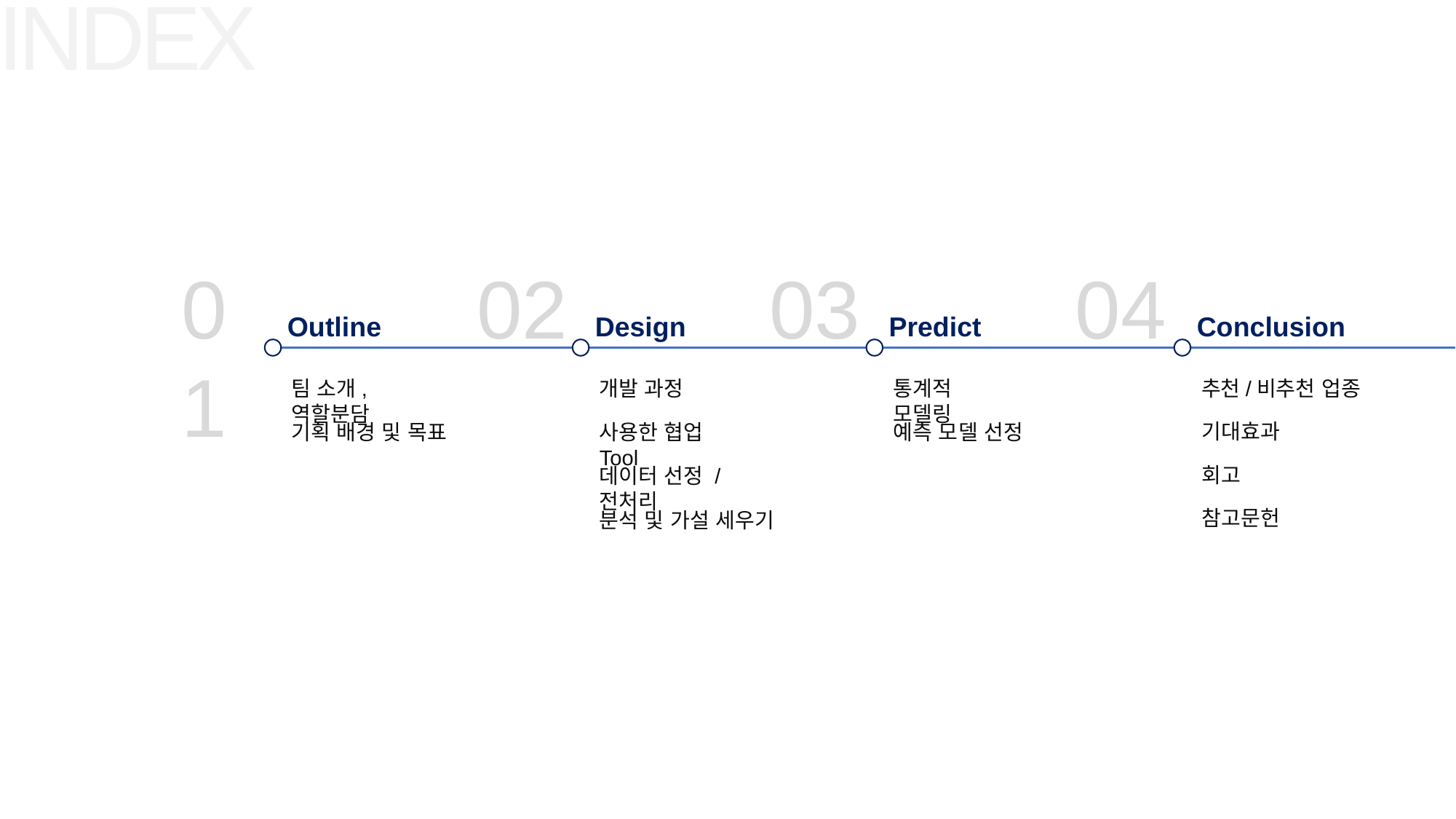

INDEX
01
02
03
04
Outline
Design
Predict
Conclusion

팀 소개, 역할분담
개발 과정
통계적 모델링
추천/비추천 업종
기대효과
기획 배경 및 목표
사용한 협업 Tool
예측 모델 선정
회고
데이터 선정 / 전처리
참고문헌
분석 및 가설 세우기